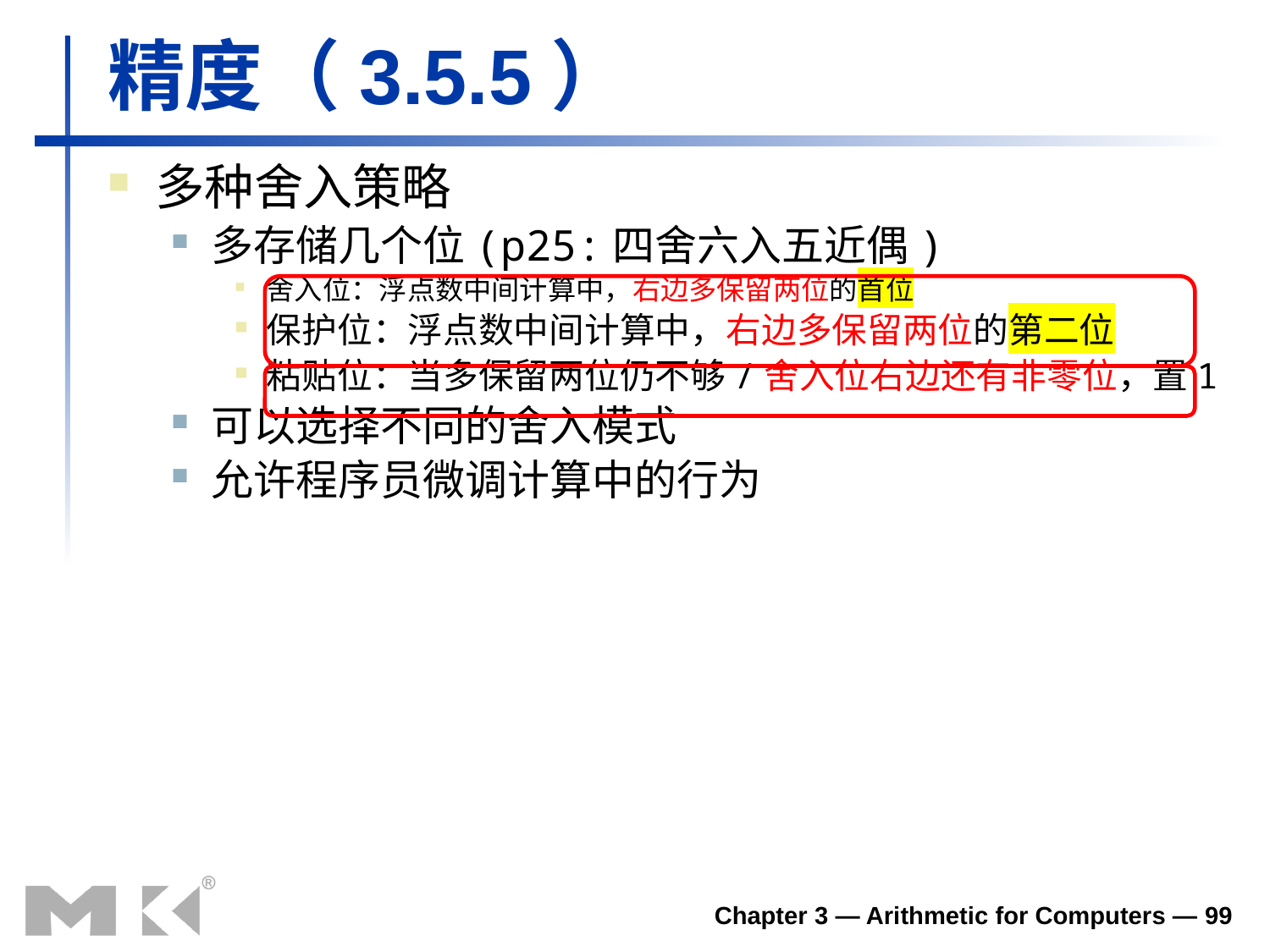

# 精度（3.5.5）
多种舍入策略
多存储几个位(p25:四舍六入五近偶)
舍入位：浮点数中间计算中，右边多保留两位的首位
保护位：浮点数中间计算中，右边多保留两位的第二位
粘贴位：当多保留两位仍不够/舍入位右边还有非零位，置1
可以选择不同的舍入模式
允许程序员微调计算中的行为

Chapter 3 — Arithmetic for Computers — 99